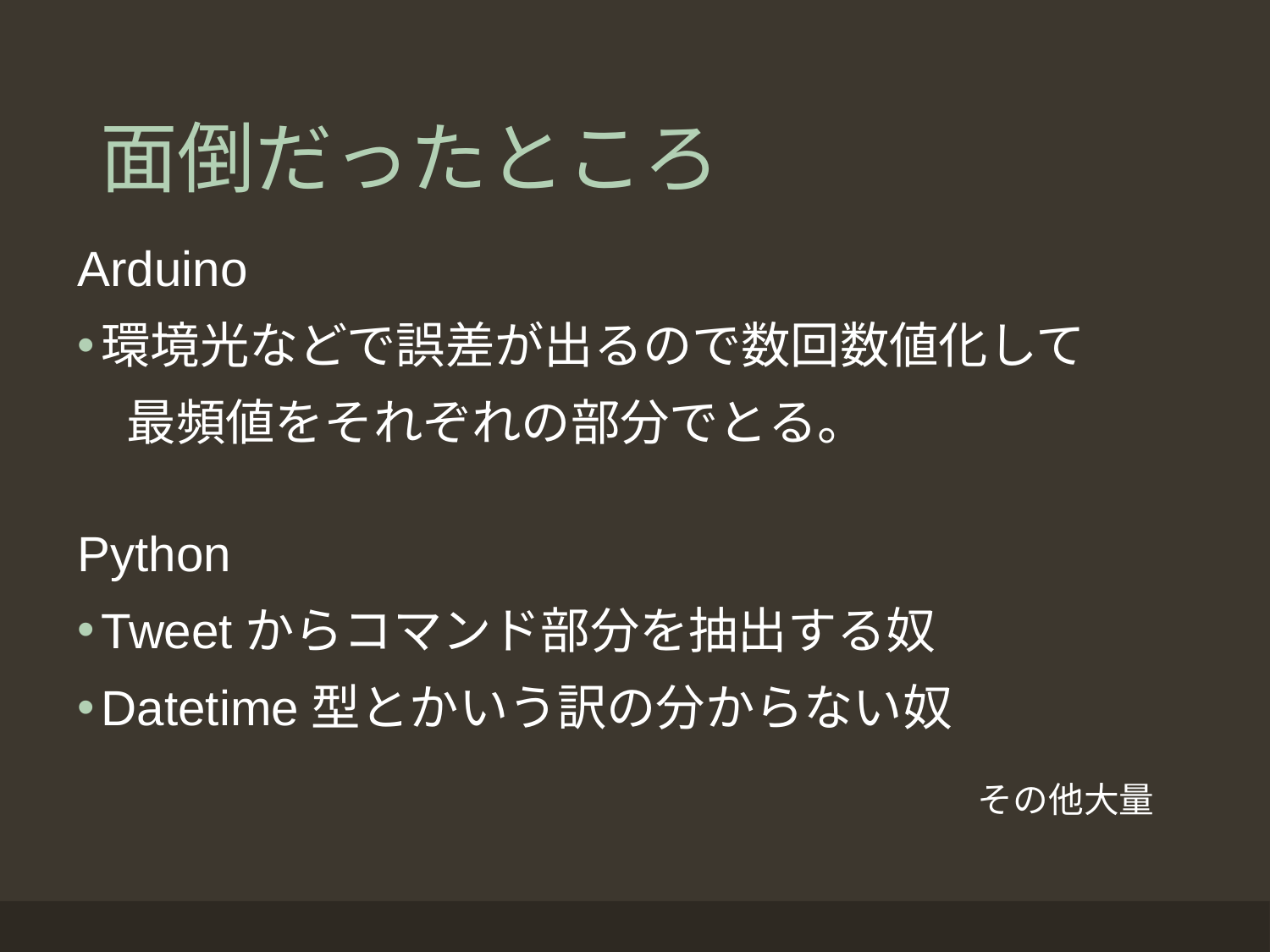

# 面倒だったところ
Arduino
環境光などで誤差が出るので数回数値化して
　最頻値をそれぞれの部分でとる。
Python
Tweetからコマンド部分を抽出する奴
Datetime型とかいう訳の分からない奴
その他大量